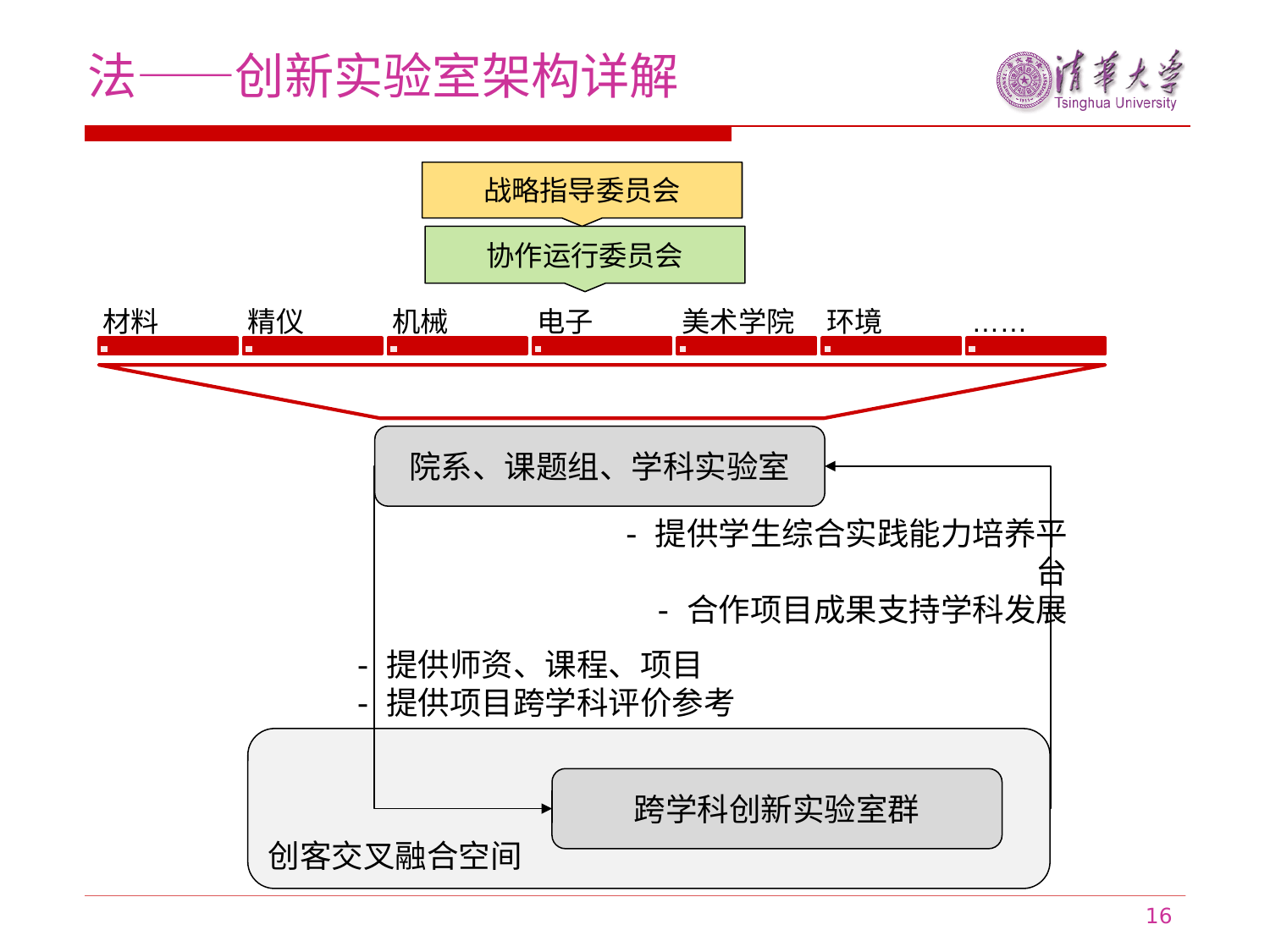

法——创新实验室架构详解
战略指导委员会
协作运行委员会
材料
精仪
机械
电子
美术学院
环境
……

院系、课题组、学科实验室
- 提供学生综合实践能力培养平台
- 合作项目成果支持学科发展
- 提供师资、课程、项目
- 提供项目跨学科评价参考
创客交叉融合空间
跨学科创新实验室群
16